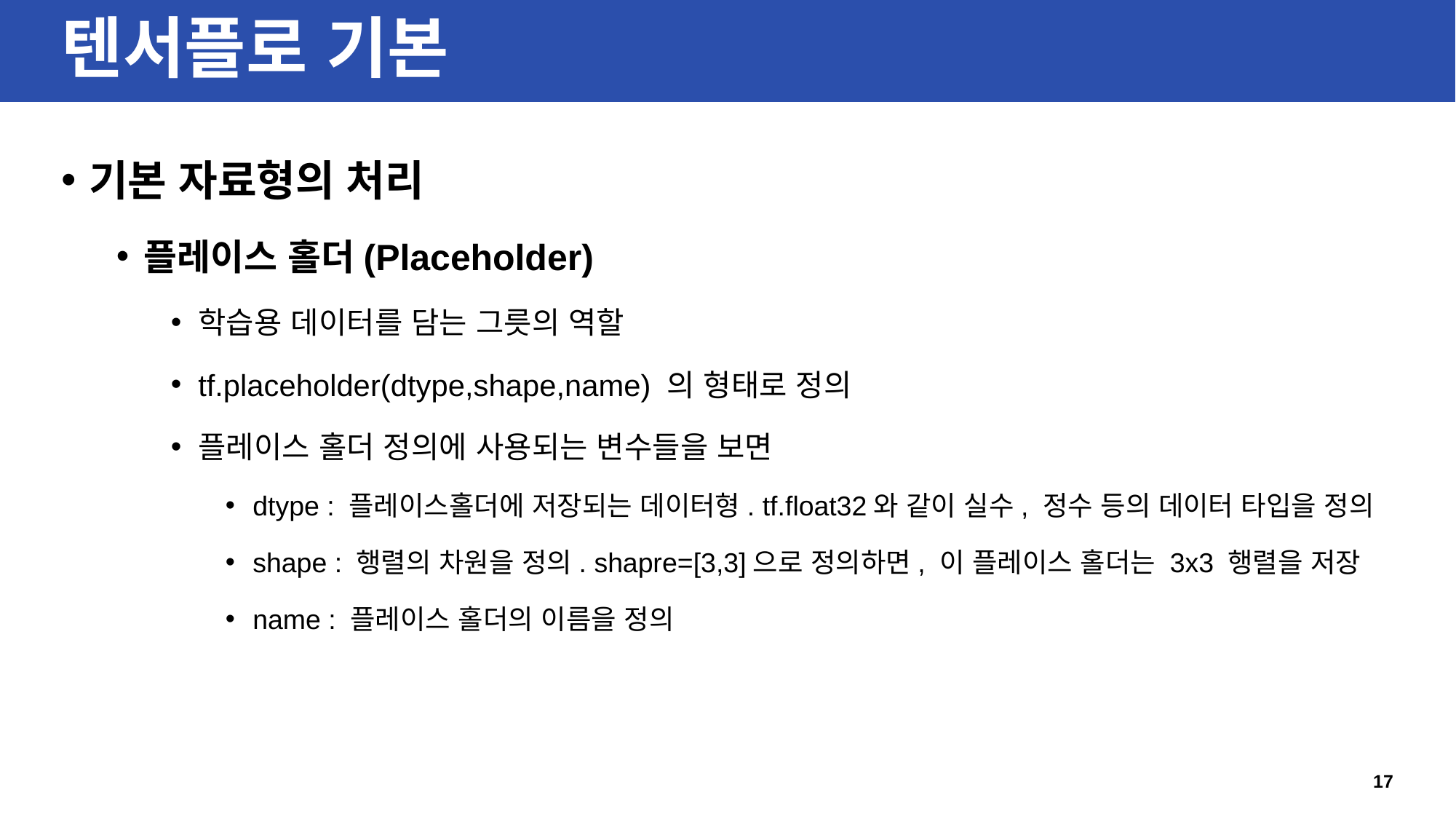

# 텐서플로 기본
기본 자료형의 처리
플레이스 홀더(Placeholder)
학습용 데이터를 담는 그릇의 역할
tf.placeholder(dtype,shape,name) 의 형태로 정의
플레이스 홀더 정의에 사용되는 변수들을 보면
dtype : 플레이스홀더에 저장되는 데이터형. tf.float32와 같이 실수, 정수 등의 데이터 타입을 정의
shape : 행렬의 차원을 정의. shapre=[3,3]으로 정의하면, 이 플레이스 홀더는 3x3 행렬을 저장
name : 플레이스 홀더의 이름을 정의
17